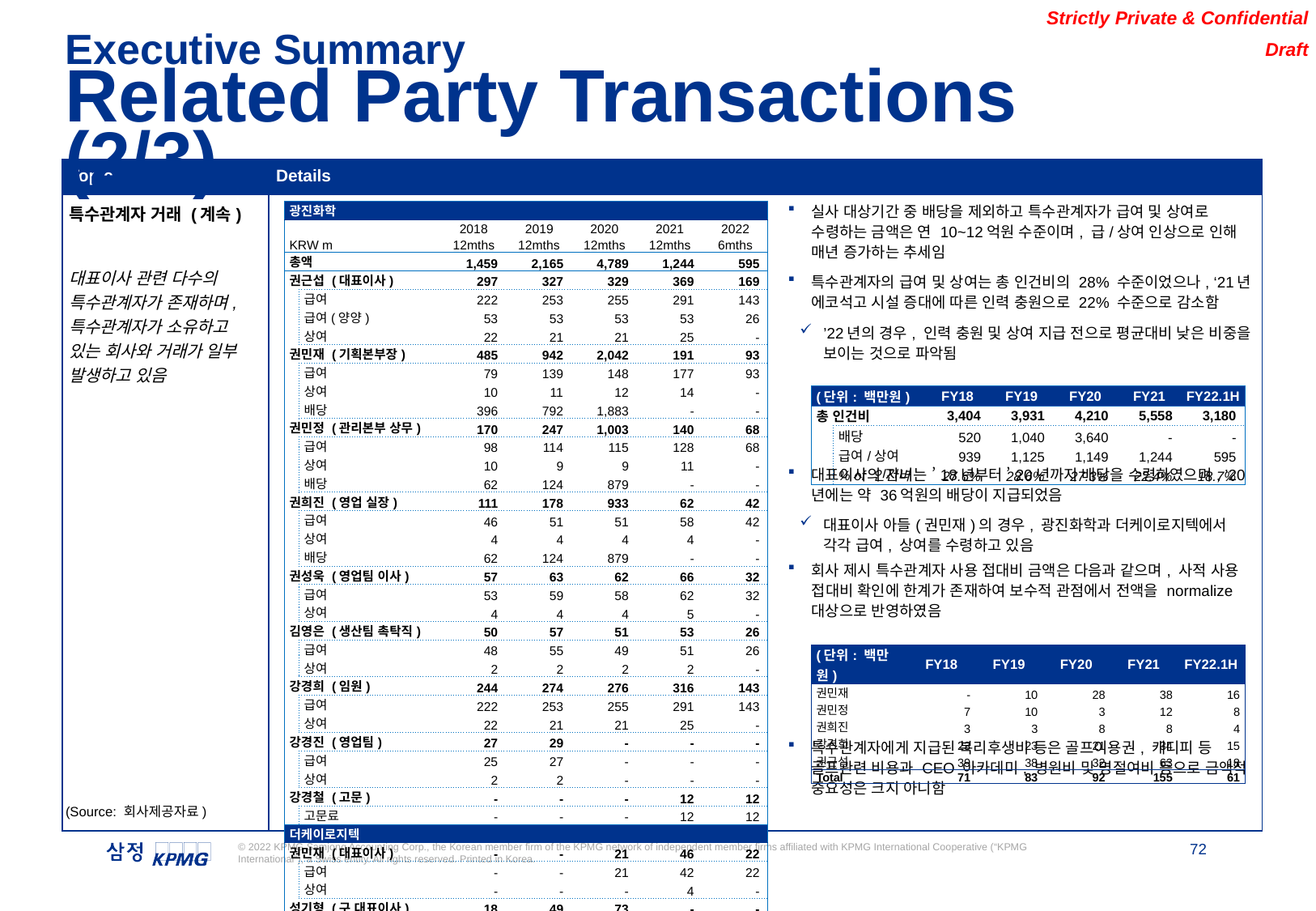

Executive Summary
Related Party Transactions (2/3)
| Topic | Details |
| --- | --- |
| 특수관계자 거래 (계속) 대표이사 관련 다수의 특수관계자가 존재하며, 특수관계자가 소유하고 있는 회사와 거래가 일부 발생하고 있음 | 실사 대상기간 중 배당을 제외하고 특수관계자가 급여 및 상여로 수령하는 금액은 연 10~12억원 수준이며, 급/상여 인상으로 인해 매년 증가하는 추세임 특수관계자의 급여 및 상여는 총 인건비의 28% 수준이었으나, ‘21년 에코석고 시설 증대에 따른 인력 충원으로 22% 수준으로 감소함 ’22년의 경우, 인력 충원 및 상여 지급 전으로 평균대비 낮은 비중을 보이는 것으로 파악됨 대표이사의 자녀는 ’18년부터 ’20년까지 배당을 수령하였으며, ’20년에는 약 36억원의 배당이 지급되었음 대표이사 아들(권민재)의 경우, 광진화학과 더케이로지텍에서 각각 급여, 상여를 수령하고 있음 회사 제시 특수관계자 사용 접대비 금액은 다음과 같으며, 사적 사용 접대비 확인에 한계가 존재하여 보수적 관점에서 전액을 normalize 대상으로 반영하였음 특수관계자에게 지급된 복리후생비 등은 골프이용권, 캐디피 등 골프관련 비용과 CEO 아카데미, 병원비 및 명절여비 등으로 금액적 중요성은 크지 아니함 |
| 광진화학 |  |  |  |  |  |  |
| --- | --- | --- | --- | --- | --- | --- |
|  |  | 2018 | 2019 | 2020 | 2021 | 2022 |
| KRW m |  | 12mths | 12mths | 12mths | 12mths | 6mths |
| 총액 |  | 1,459 | 2,165 | 4,789 | 1,244 | 595 |
| 권근섭 (대표이사) |  | 297 | 327 | 329 | 369 | 169 |
|  | 급여 | 222 | 253 | 255 | 291 | 143 |
|  | 급여(양양) | 53 | 53 | 53 | 53 | 26 |
|  | 상여 | 22 | 21 | 21 | 25 | - |
| 권민재 (기획본부장) |  | 485 | 942 | 2,042 | 191 | 93 |
|  | 급여 | 79 | 139 | 148 | 177 | 93 |
|  | 상여 | 10 | 11 | 12 | 14 | - |
|  | 배당 | 396 | 792 | 1,883 | - | - |
| 권민정 (관리본부 상무) |  | 170 | 247 | 1,003 | 140 | 68 |
|  | 급여 | 98 | 114 | 115 | 128 | 68 |
|  | 상여 | 10 | 9 | 9 | 11 | - |
|  | 배당 | 62 | 124 | 879 | - | - |
| 권희진 (영업 실장) |  | 111 | 178 | 933 | 62 | 42 |
|  | 급여 | 46 | 51 | 51 | 58 | 42 |
|  | 상여 | 4 | 4 | 4 | 4 | - |
|  | 배당 | 62 | 124 | 879 | - | - |
| 권성욱 (영업팀 이사) |  | 57 | 63 | 62 | 66 | 32 |
|  | 급여 | 53 | 59 | 58 | 62 | 32 |
|  | 상여 | 4 | 4 | 4 | 5 | - |
| 김영은 (생산팀 촉탁직) |  | 50 | 57 | 51 | 53 | 26 |
|  | 급여 | 48 | 55 | 49 | 51 | 26 |
|  | 상여 | 2 | 2 | 2 | 2 | - |
| 강경희 (임원) |  | 244 | 274 | 276 | 316 | 143 |
|  | 급여 | 222 | 253 | 255 | 291 | 143 |
|  | 상여 | 22 | 21 | 21 | 25 | - |
| 강경진 (영업팀) |  | 27 | 29 | - | - | - |
|  | 급여 | 25 | 27 | - | - | - |
|  | 상여 | 2 | 2 | - | - | - |
| 강경철 (고문) |  | - | - | - | 12 | 12 |
|  | 고문료 | - | - | - | 12 | 12 |
| 더케이로지텍 |  |  |  |  |  |  |
| 권민재 (대표이사) |  | - | - | 21 | 46 | 22 |
|  | 급여 | - | - | 21 | 42 | 22 |
|  | 상여 | - | - | - | 4 | - |
| 성기형 (구 대표이사) |  | 18 | 49 | 73 | - | - |
|  | 급여 | - | 31 | 73 | - | - |
|  | 상여 | 18 | 18 | - | - | - |
| (단위: 백만원) |  | FY18 | FY19 | FY20 | FY21 | FY22.1H |
| --- | --- | --- | --- | --- | --- | --- |
| 총 인건비 |  | 3,404 | 3,931 | 4,210 | 5,558 | 3,180 |
|  | 배당 | 520 | 1,040 | 3,640 | - | - |
|  | 급여/상여 | 939 | 1,125 | 1,149 | 1,244 | 595 |
|  | % of 인건비 | 27.6% | 28.6% | 27.3% | 22.4% | 18.7% |
| (단위: 백만원) | FY18 | FY19 | FY20 | FY21 | FY22.1H |
| --- | --- | --- | --- | --- | --- |
| 권민재 | - | 10 | 28 | 38 | 16 |
| 권민정 | 7 | 10 | 3 | 12 | 8 |
| 권희진 | 3 | 3 | 8 | 8 | 4 |
| 강경희 | 23 | 23 | 21 | 34 | 15 |
| 권근섭 | 39 | 38 | 32 | 63 | 18 |
| Total | 71 | 83 | 92 | 155 | 61 |
(Source: 회사제공자료)